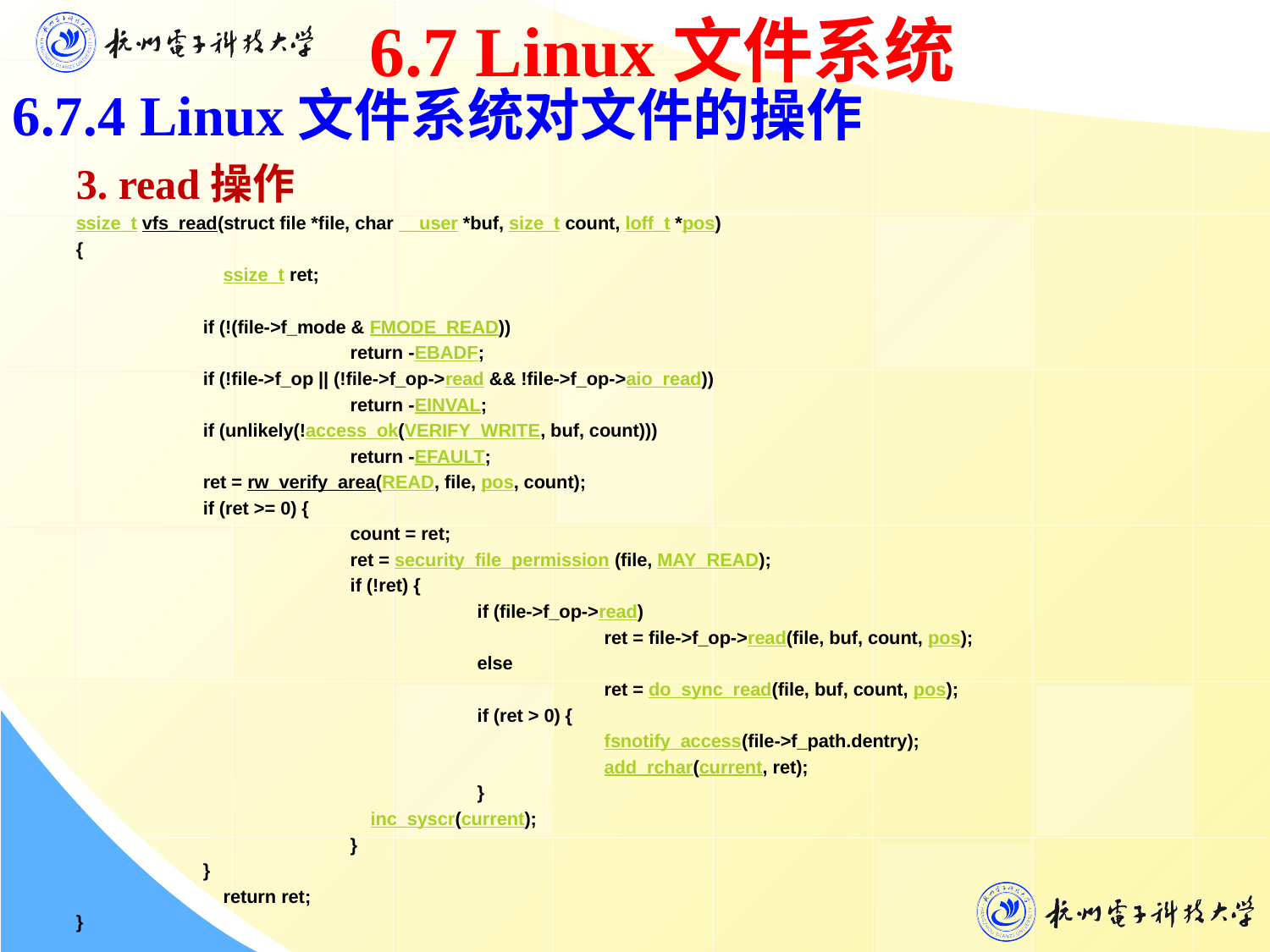

6.7 Linux文件系统
6.7.4 Linux文件系统对文件的操作
      3. read操作
ssize_t vfs_read(struct file *file, char __user *buf, size_t count, loff_t *pos)
{
	    ssize_t ret;

	if (!(file->f_mode & FMODE_READ))
		    return -EBADF;
	if (!file->f_op || (!file->f_op->read && !file->f_op->aio_read))
		    return -EINVAL;
	if (unlikely(!access_ok(VERIFY_WRITE, buf, count)))
		    return -EFAULT;
	ret = rw_verify_area(READ, file, pos, count);
	if (ret >= 0) {
		    count = ret;
		    ret = security_file_permission (file, MAY_READ);
		    if (!ret) {
			    if (file->f_op->read)
				    ret = file->f_op->read(file, buf, count, pos);
			    else
				    ret = do_sync_read(file, buf, count, pos);
			    if (ret > 0) {
				    fsnotify_access(file->f_path.dentry);
				    add_rchar(current, ret);
			    }
		        inc_syscr(current);
		    }
	}
	    return ret;
}